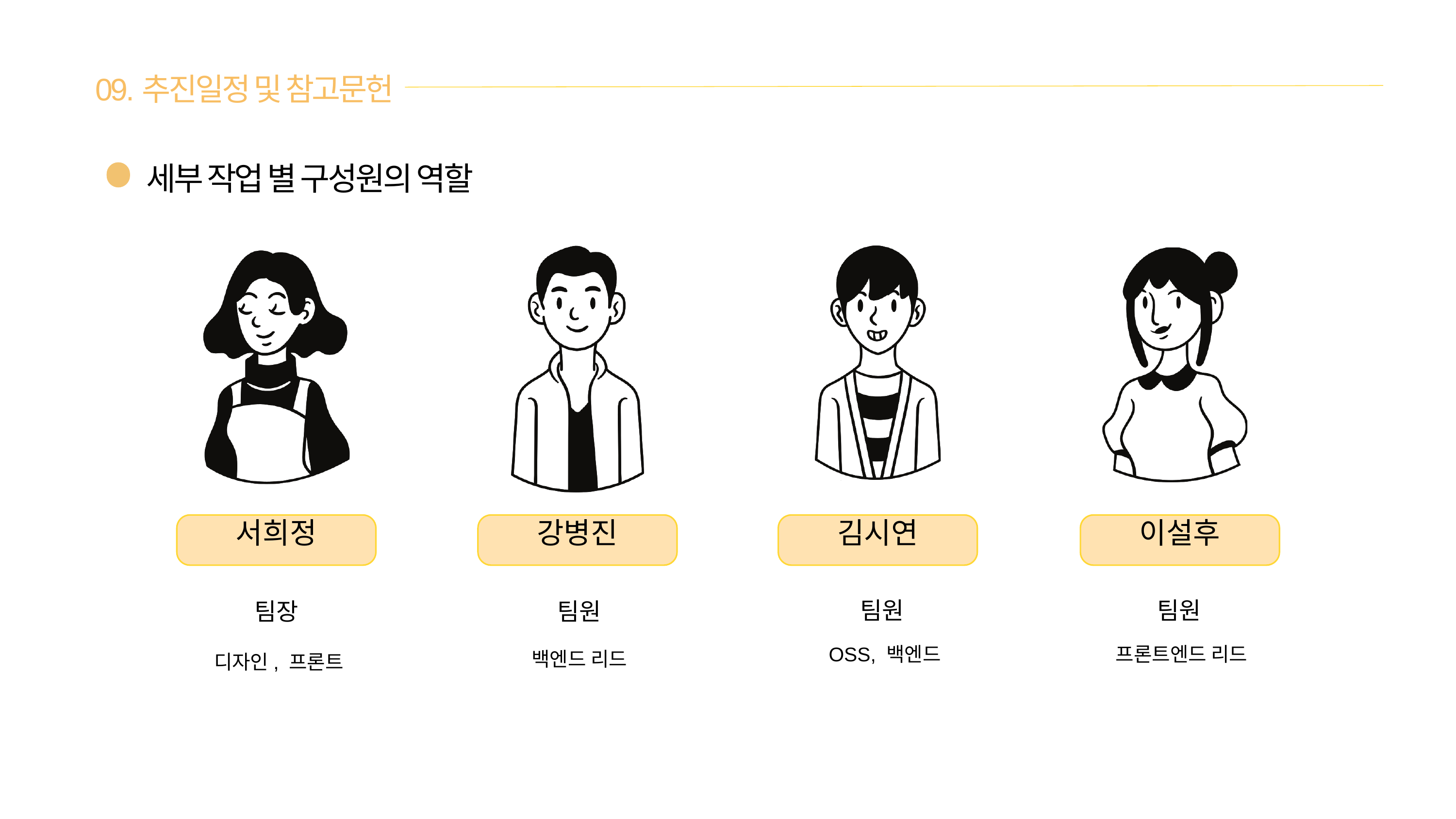

09.추진일정 및 참고문헌

세부 작업 별 구성원의 역할

서희정

강병진

김시연

이설후
팀원
팀원
팀장
팀원
OSS, 백엔드
프론트엔드 리드
백엔드 리드
디자인, 프론트